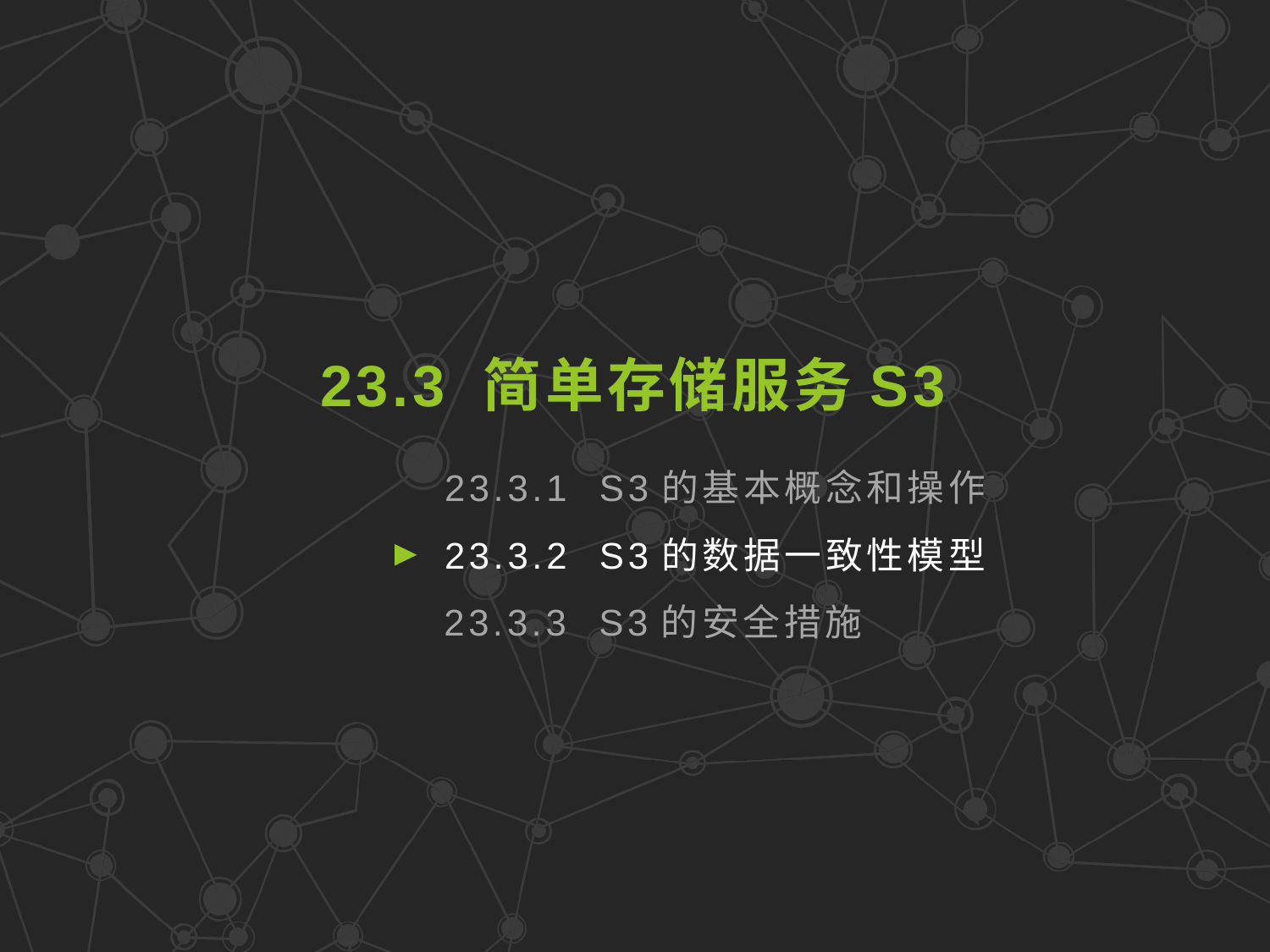

23.3 简单存储服务S3
23.3.1  S3的基本概念和操作
23.3.2  S3的数据一致性模型

23.3.3  S3的安全措施